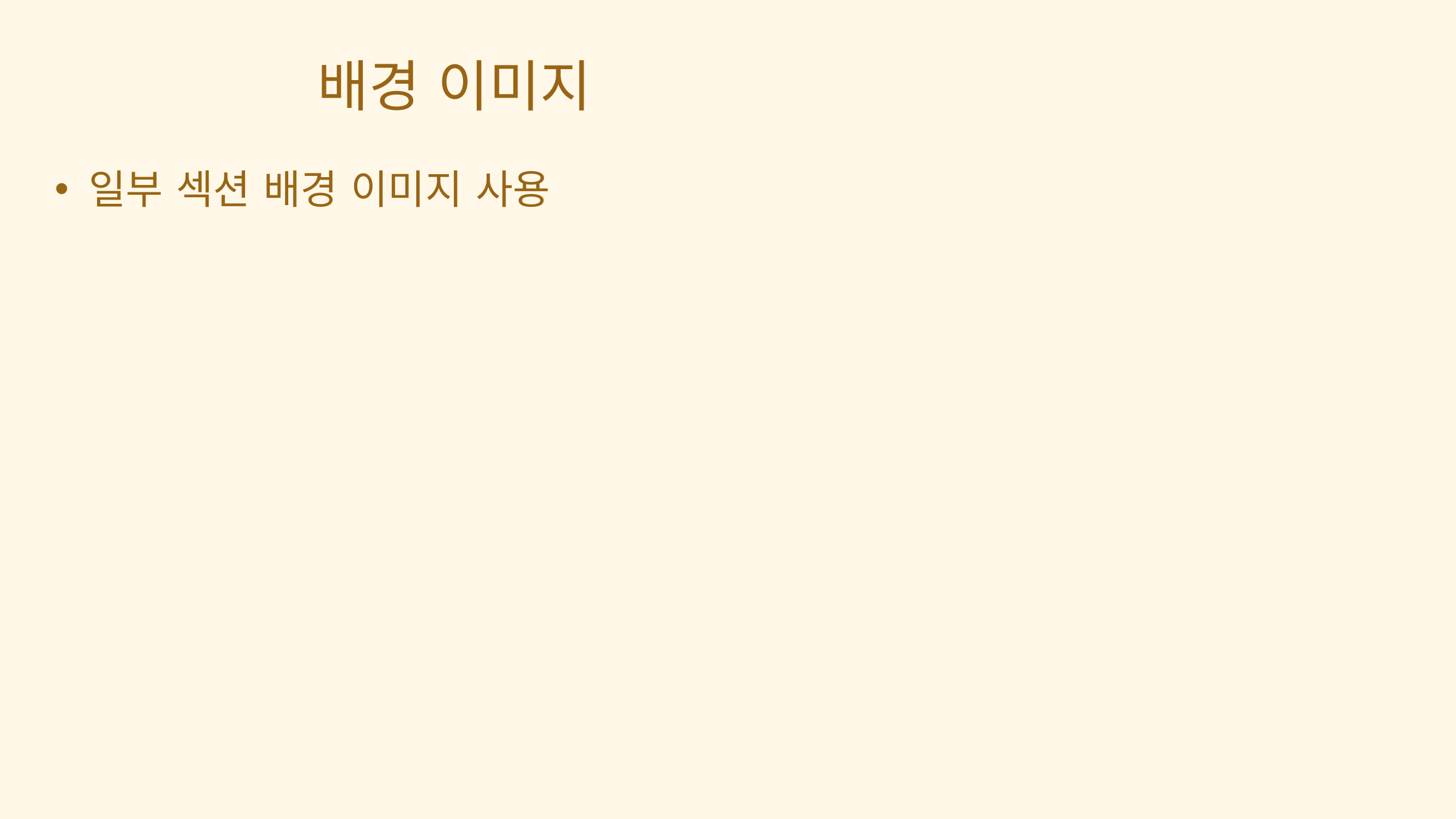

배경 이미지
일부 섹션 배경 이미지 사용